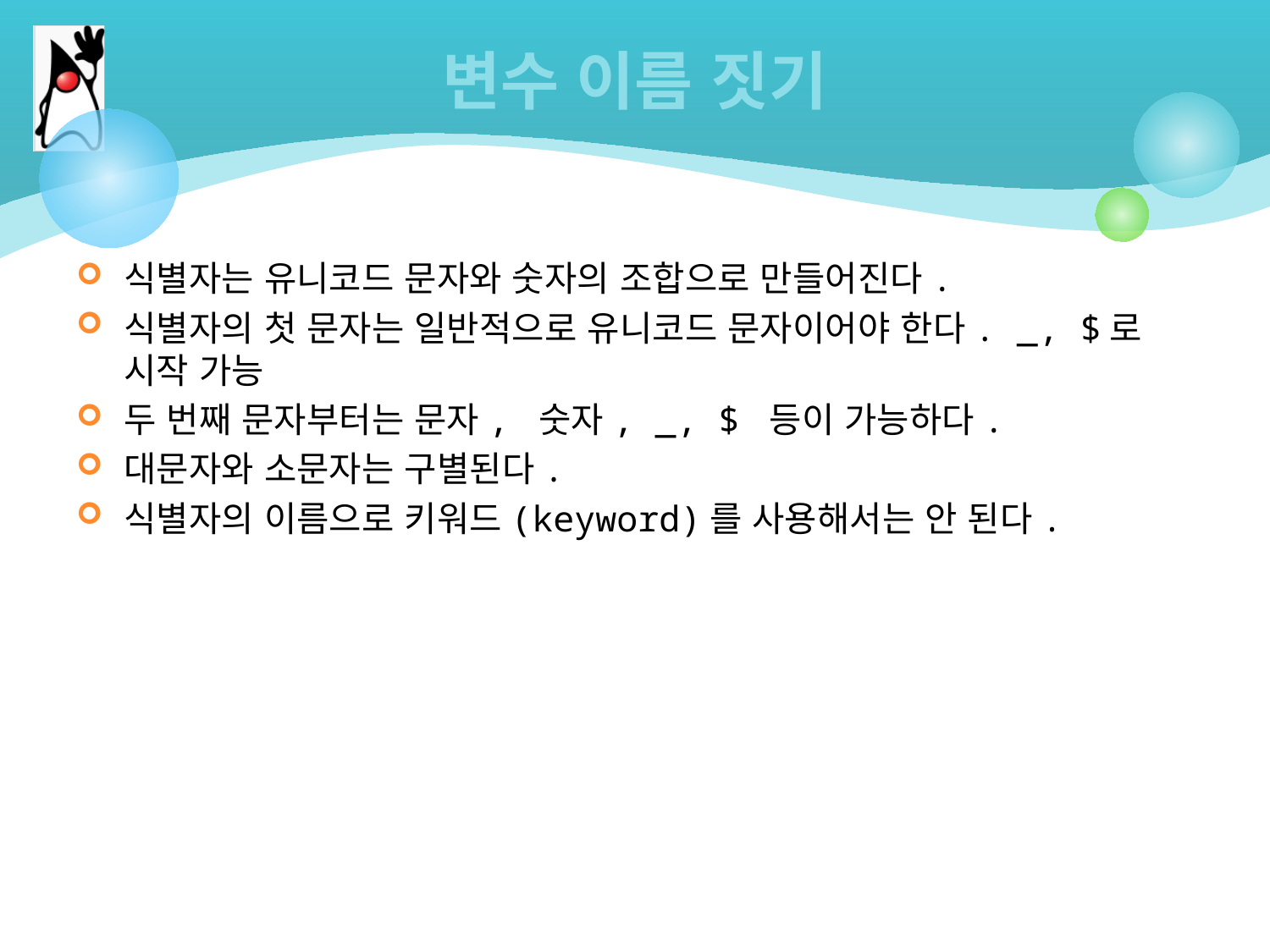

# 변수 이름 짓기
식별자는 유니코드 문자와 숫자의 조합으로 만들어진다.
식별자의 첫 문자는 일반적으로 유니코드 문자이어야 한다. _, $로 시작 가능
두 번째 문자부터는 문자, 숫자, _, $ 등이 가능하다.
대문자와 소문자는 구별된다.
식별자의 이름으로 키워드(keyword)를 사용해서는 안 된다.